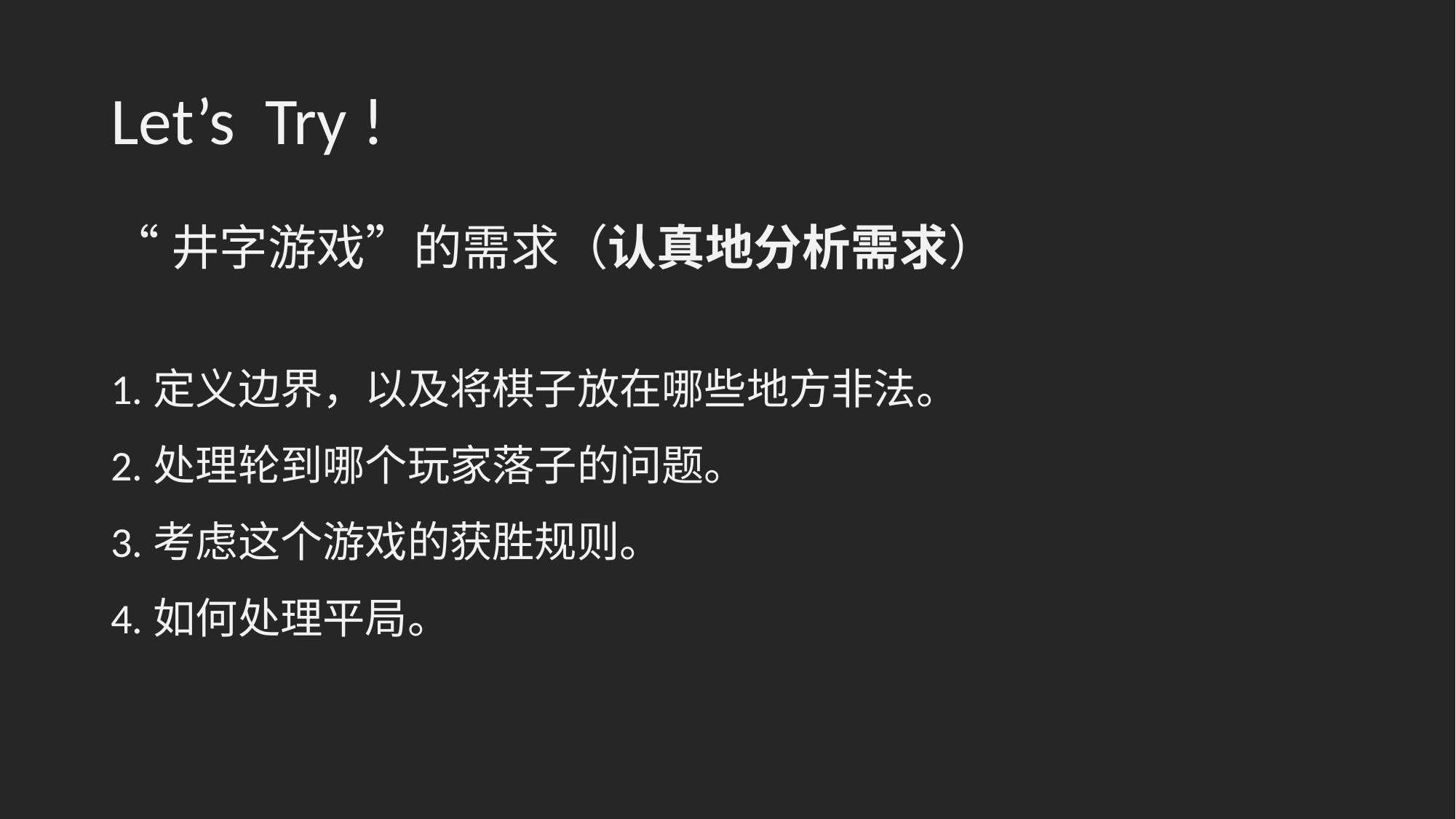

# Let’s  Try !
“井字游戏”的需求（认真地分析需求）

1.定义边界，以及将棋子放在哪些地方非法。
2.处理轮到哪个玩家落子的问题。
3.考虑这个游戏的获胜规则。
4.如何处理平局。